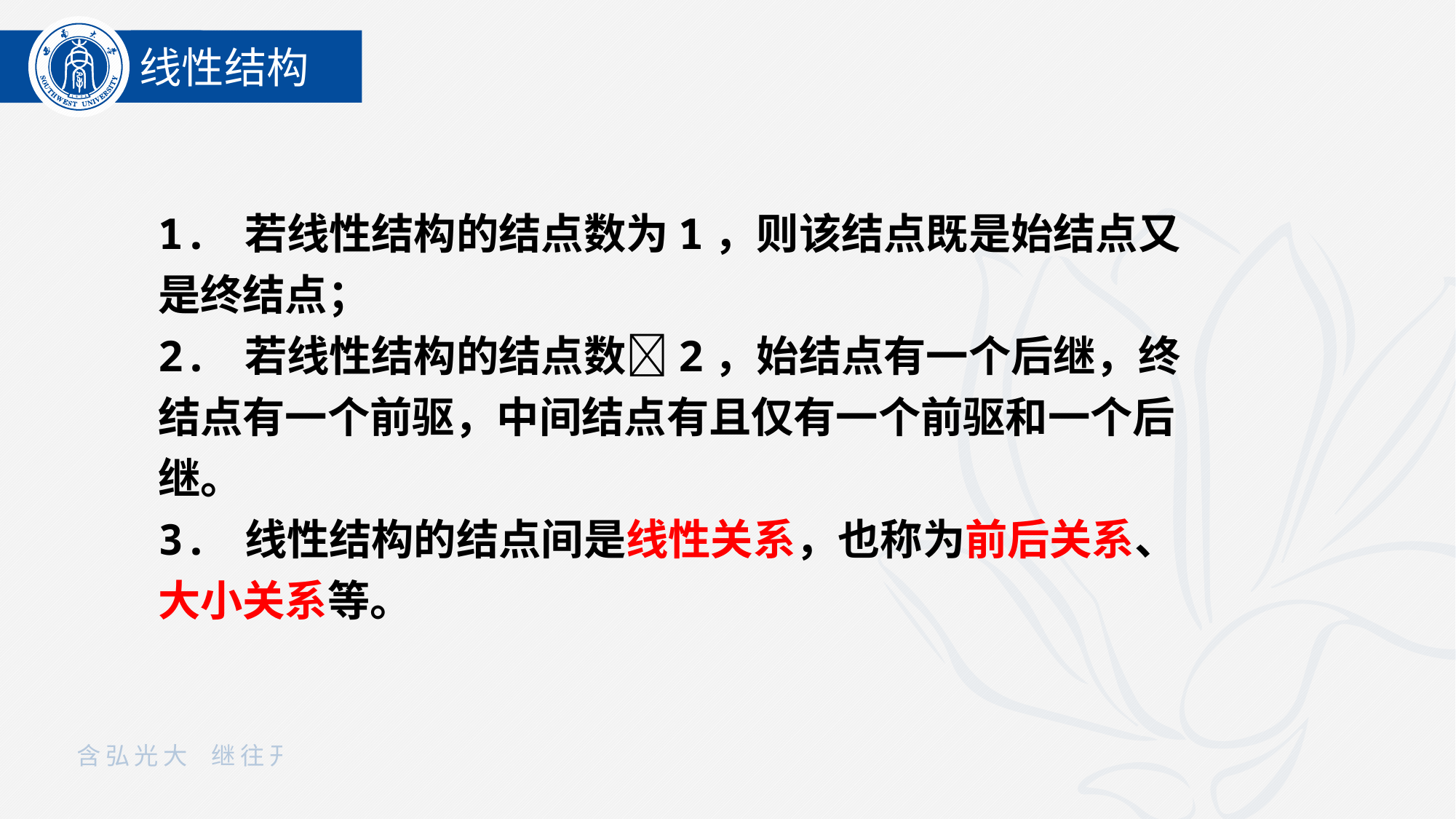

线性结构

1. 若线性结构的结点数为1，则该结点既是始结点又是终结点；
2. 若线性结构的结点数≥2，始结点有一个后继，终结点有一个前驱，中间结点有且仅有一个前驱和一个后继。
3. 线性结构的结点间是线性关系，也称为前后关系、大小关系等。